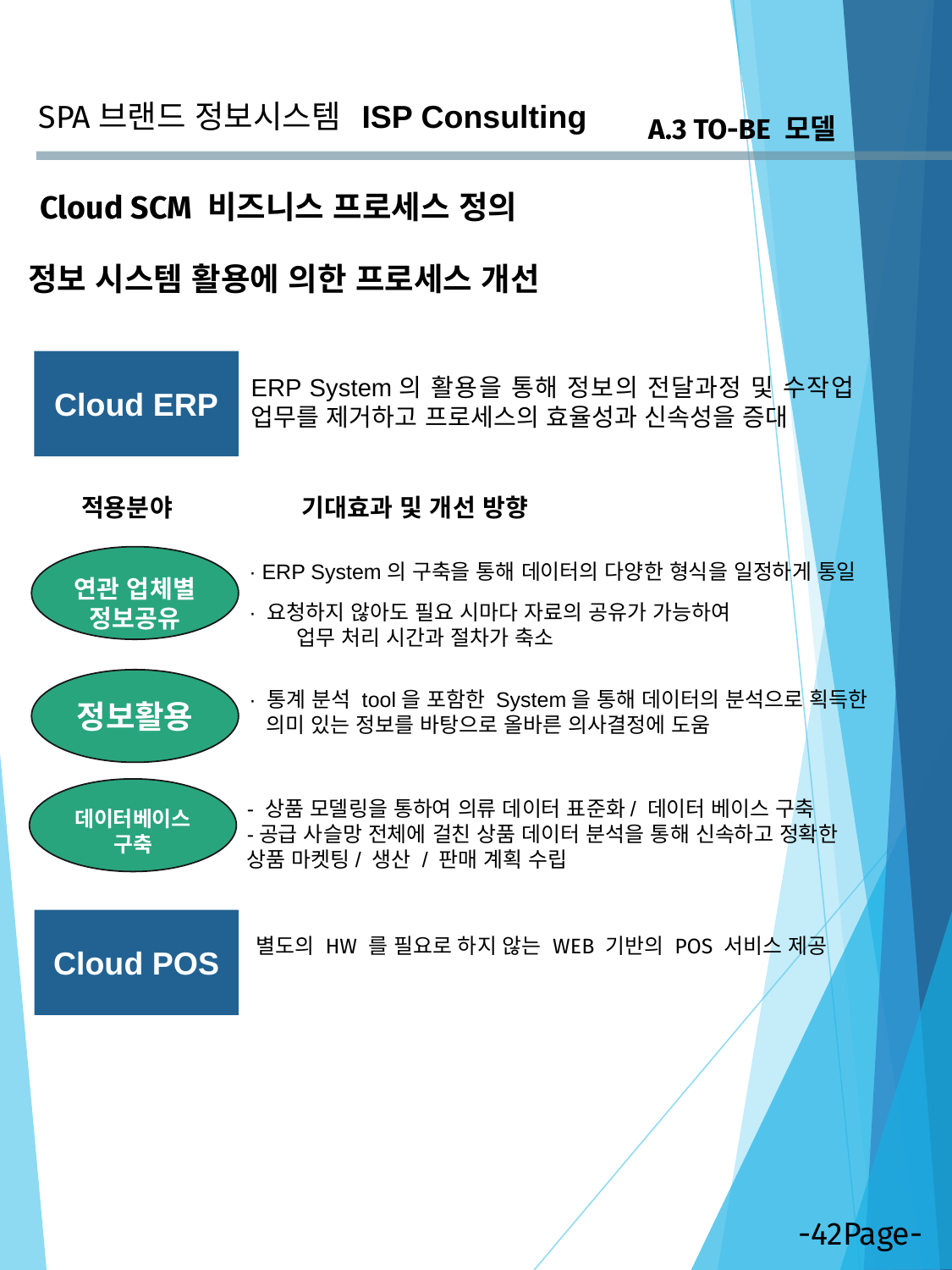

SPA브랜드 정보시스템
ISP Consulting
A.3 TO-BE 모델
Cloud SCM 비즈니스 프로세스 정의
정보 시스템 활용에 의한 프로세스 개선
Cloud ERP
ERP System의 활용을 통해 정보의 전달과정 및 수작업 업무를 제거하고 프로세스의 효율성과 신속성을 증대
적용분야
기대효과 및 개선 방향

연관 업체별 정보공유
· ERP System의 구축을 통해 데이터의 다양한 형식을 일정하게 통일
· 요청하지 않아도 필요 시마다 자료의 공유가 가능하여                                                      업무 처리 시간과 절차가 축소

정보활용
· 통계 분석 tool을 포함한 System을 통해 데이터의 분석으로 획득한
  의미 있는 정보를 바탕으로 올바른 의사결정에 도움

데이터베이스 구축
- 상품 모델링을 통하여 의류 데이터 표준화/ 데이터 베이스 구축
-공급 사슬망 전체에 걸친 상품 데이터 분석을 통해 신속하고 정확한
상품 마켓팅/ 생산 / 판매 계획 수립
Cloud POS
별도의 HW 를 필요로 하지 않는 WEB 기반의 POS 서비스 제공

-42Page-